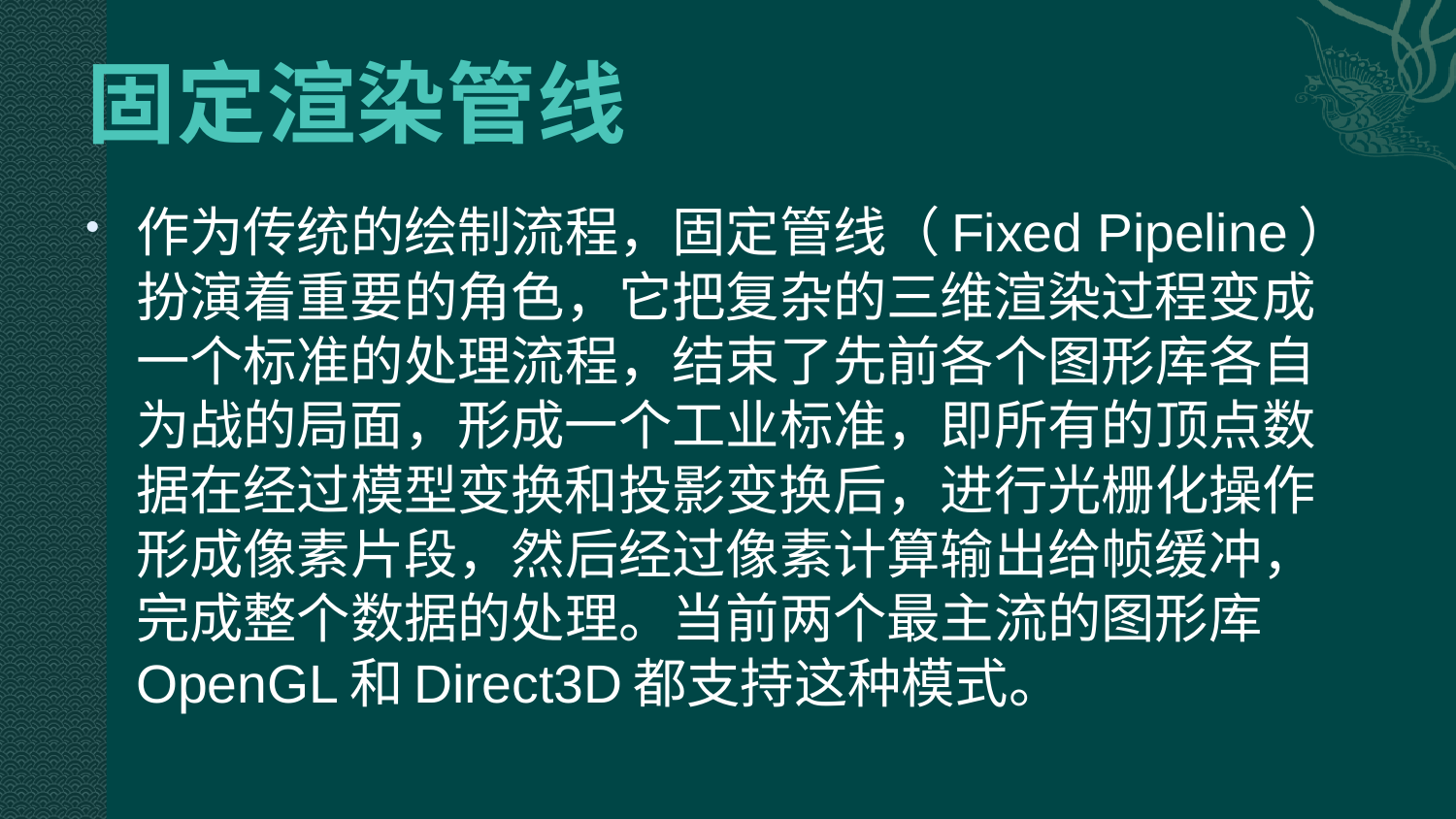

# 固定渲染管线
作为传统的绘制流程，固定管线（Fixed Pipeline）扮演着重要的角色，它把复杂的三维渲染过程变成一个标准的处理流程，结束了先前各个图形库各自为战的局面，形成一个工业标准，即所有的顶点数据在经过模型变换和投影变换后，进行光栅化操作形成像素片段，然后经过像素计算输出给帧缓冲，完成整个数据的处理。当前两个最主流的图形库OpenGL和Direct3D都支持这种模式。